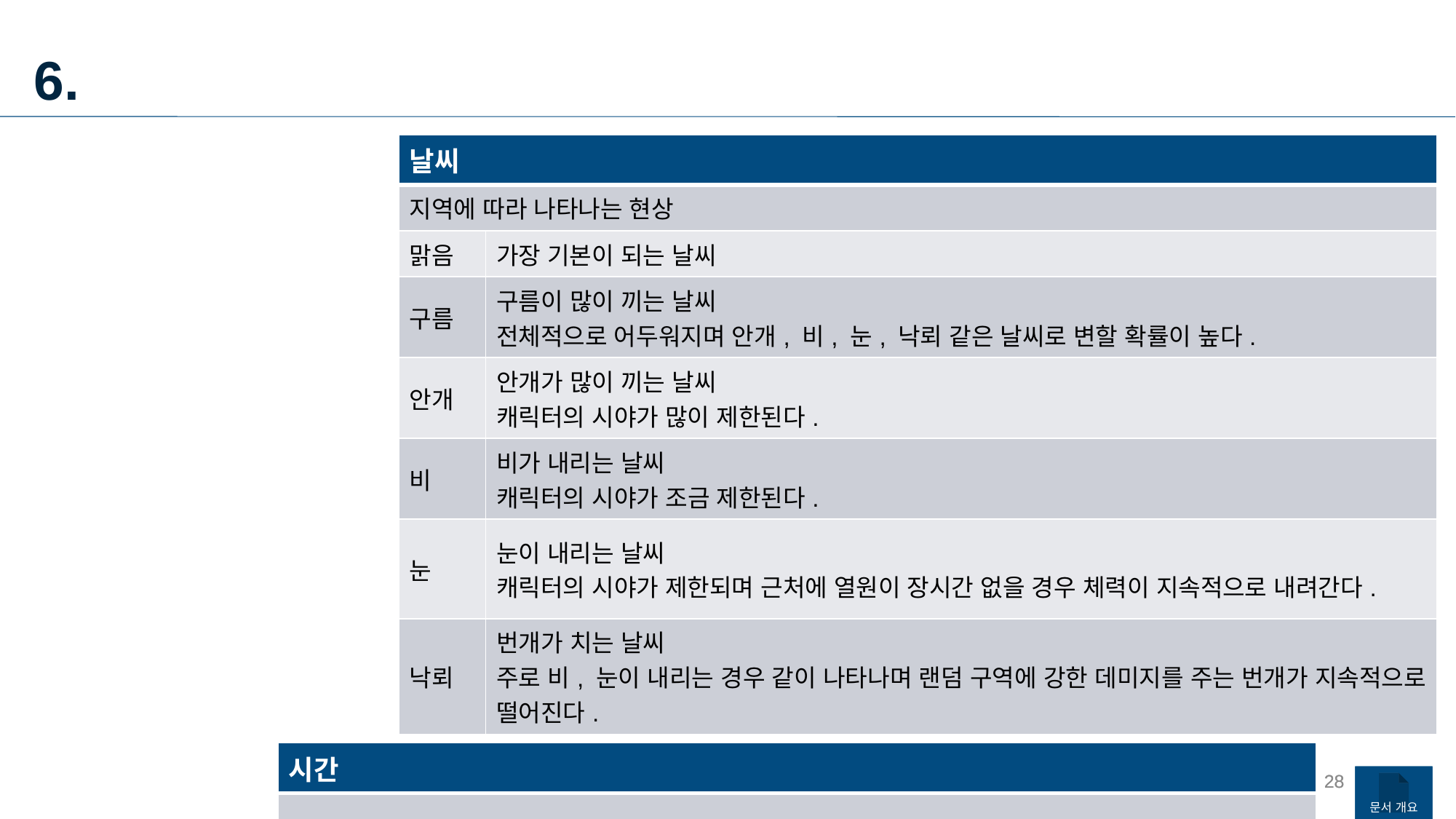

6.
| 날씨 |  |
| --- | --- |
| 지역에 따라 나타나는 현상 |  |
| 맑음 | 가장 기본이 되는 날씨 |
| 구름 | 구름이 많이 끼는 날씨 전체적으로 어두워지며 안개, 비, 눈, 낙뢰 같은 날씨로 변할 확률이 높다. |
| 안개 | 안개가 많이 끼는 날씨 캐릭터의 시야가 많이 제한된다. |
| 비 | 비가 내리는 날씨 캐릭터의 시야가 조금 제한된다. |
| 눈 | 눈이 내리는 날씨 캐릭터의 시야가 제한되며 근처에 열원이 장시간 없을 경우 체력이 지속적으로 내려간다. |
| 낙뢰 | 번개가 치는 날씨 주로 비, 눈이 내리는 경우 같이 나타나며 랜덤 구역에 강한 데미지를 주는 번개가 지속적으로 떨어진다. |
| 시간 |  |
| --- | --- |
|  |  |
| 아침 |  |
| 점심 |  |
| 저녁 |  |
| 밤 |  |
28
28

문서 개요

문서 개요